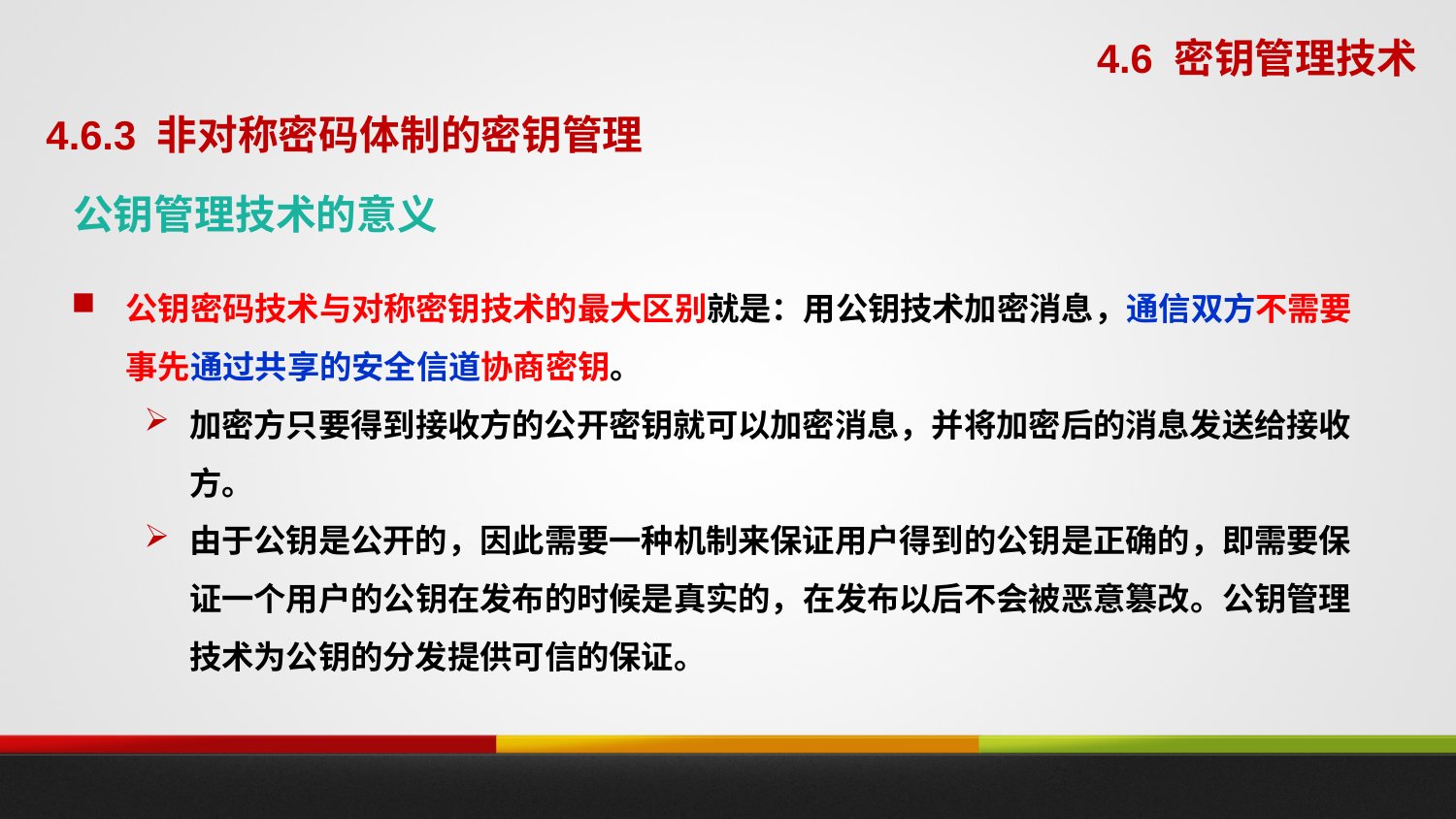

4.6 密钥管理技术
4.6.3 非对称密码体制的密钥管理
公钥管理技术的意义
公钥密码技术与对称密钥技术的最大区别就是：用公钥技术加密消息，通信双方不需要事先通过共享的安全信道协商密钥。
加密方只要得到接收方的公开密钥就可以加密消息，并将加密后的消息发送给接收方。
由于公钥是公开的，因此需要一种机制来保证用户得到的公钥是正确的，即需要保证一个用户的公钥在发布的时候是真实的，在发布以后不会被恶意篡改。公钥管理技术为公钥的分发提供可信的保证。